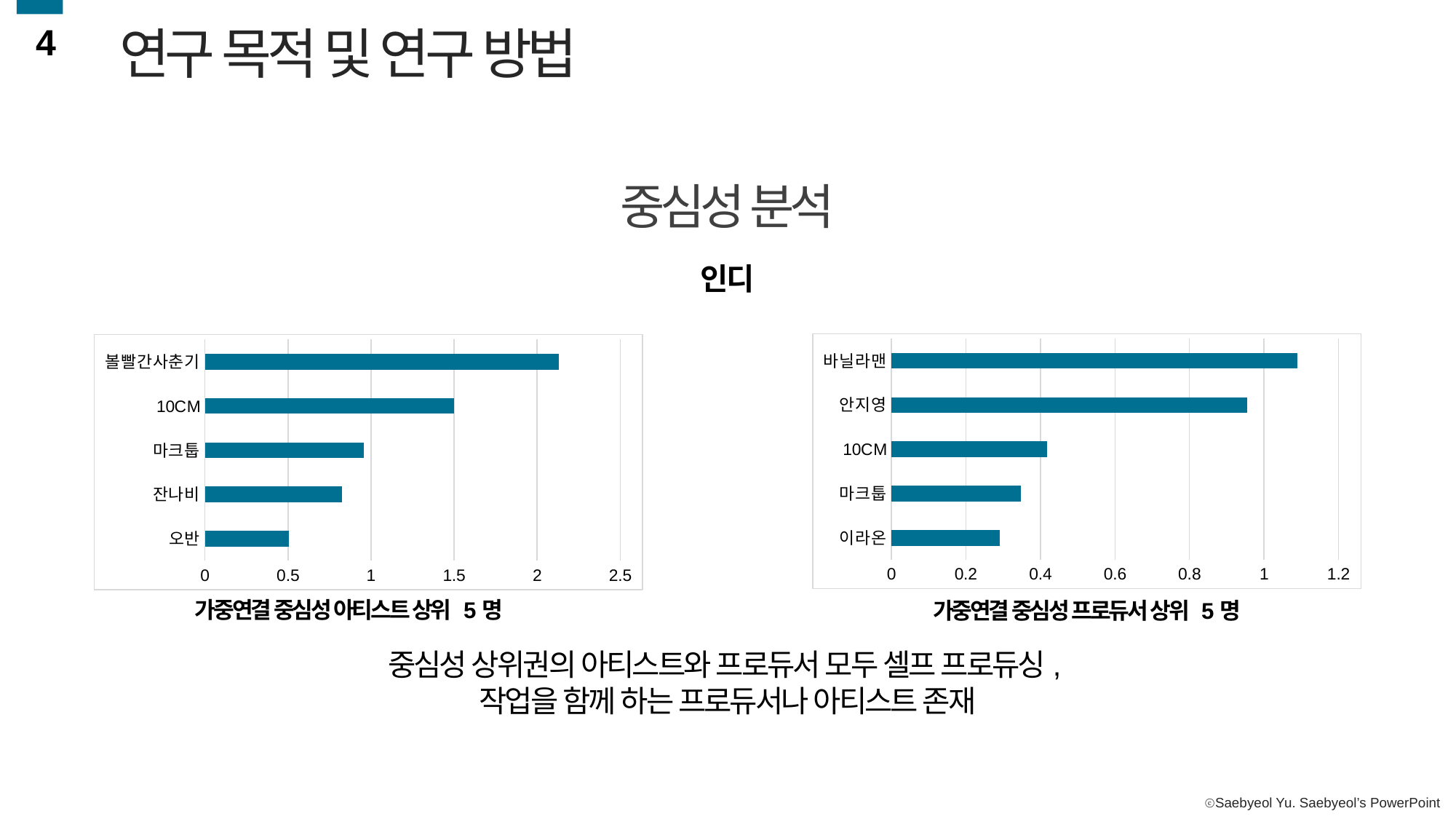

4
연구 목적 및 연구 방법
중심성 분석
인디

### Chart

| Category | Artist Weighted Degree |
|---|---|
| 이라온 | 0.290322 |
| 마크툽 | 0.348274 |
| 10CM | 0.4175113 |
| 안지영 | 0.9553503 |
| 바닐라맨 | 1.0891285 |

### Chart

| Category | Artist Weighted Degree |
|---|---|
| 오반 | 0.5048005 |
| 잔나비 | 0.8231276 |
| 마크툽 | 0.9565334 |
| 10CM | 1.5002793 |
| 볼빨간사춘기 | 2.1315328 |
가중연결 중심성 아티스트 상위 5명
가중연결 중심성 프로듀서 상위 5명
중심성 상위권의 아티스트와 프로듀서 모두 셀프 프로듀싱,
작업을 함께 하는 프로듀서나 아티스트 존재